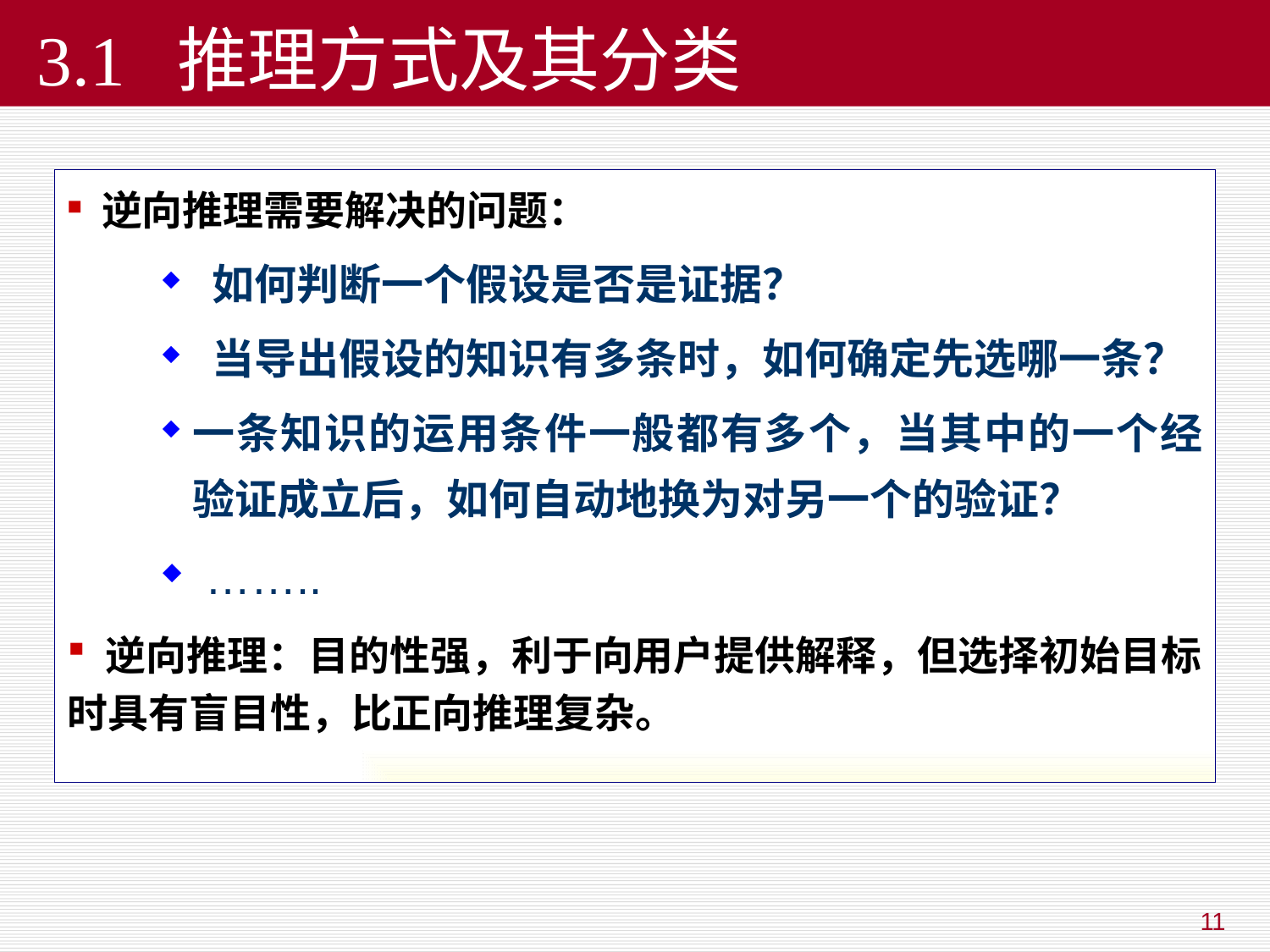

# 3.1.3  推理的方向
3.1  推理方式及其分类
 逆向推理需要解决的问题：
 如何判断一个假设是否是证据？
 当导出假设的知识有多条时，如何确定先选哪一条？
一条知识的运用条件一般都有多个，当其中的一个经验证成立后，如何自动地换为对另一个的验证？
 ……..
 逆向推理：目的性强，利于向用户提供解释，但选择初始目标时具有盲目性，比正向推理复杂。
11